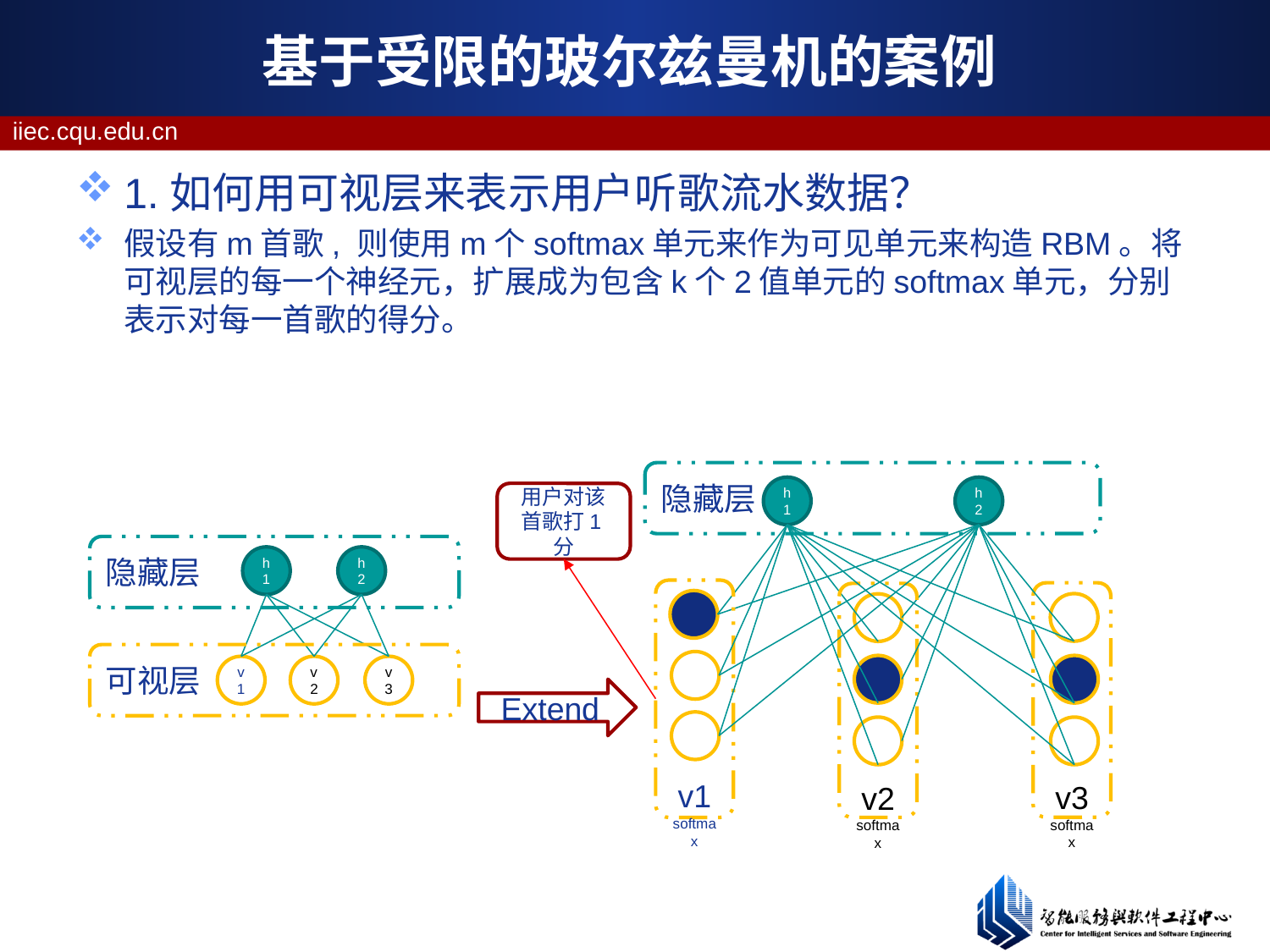

# 基于受限的玻尔兹曼机的案例
1.如何用可视层来表示用户听歌流水数据？
假设有m首歌, 则使用m个softmax单元来作为可见单元来构造RBM。将可视层的每一个神经元，扩展成为包含k个2值单元的softmax单元，分别表示对每一首歌的得分。
隐藏层
h1
h2
用户对该首歌打1分
隐藏层
h1
h2

v1
softmax

v3
softmax

v2
softmax

可视层

v1
v2
v3
Extend